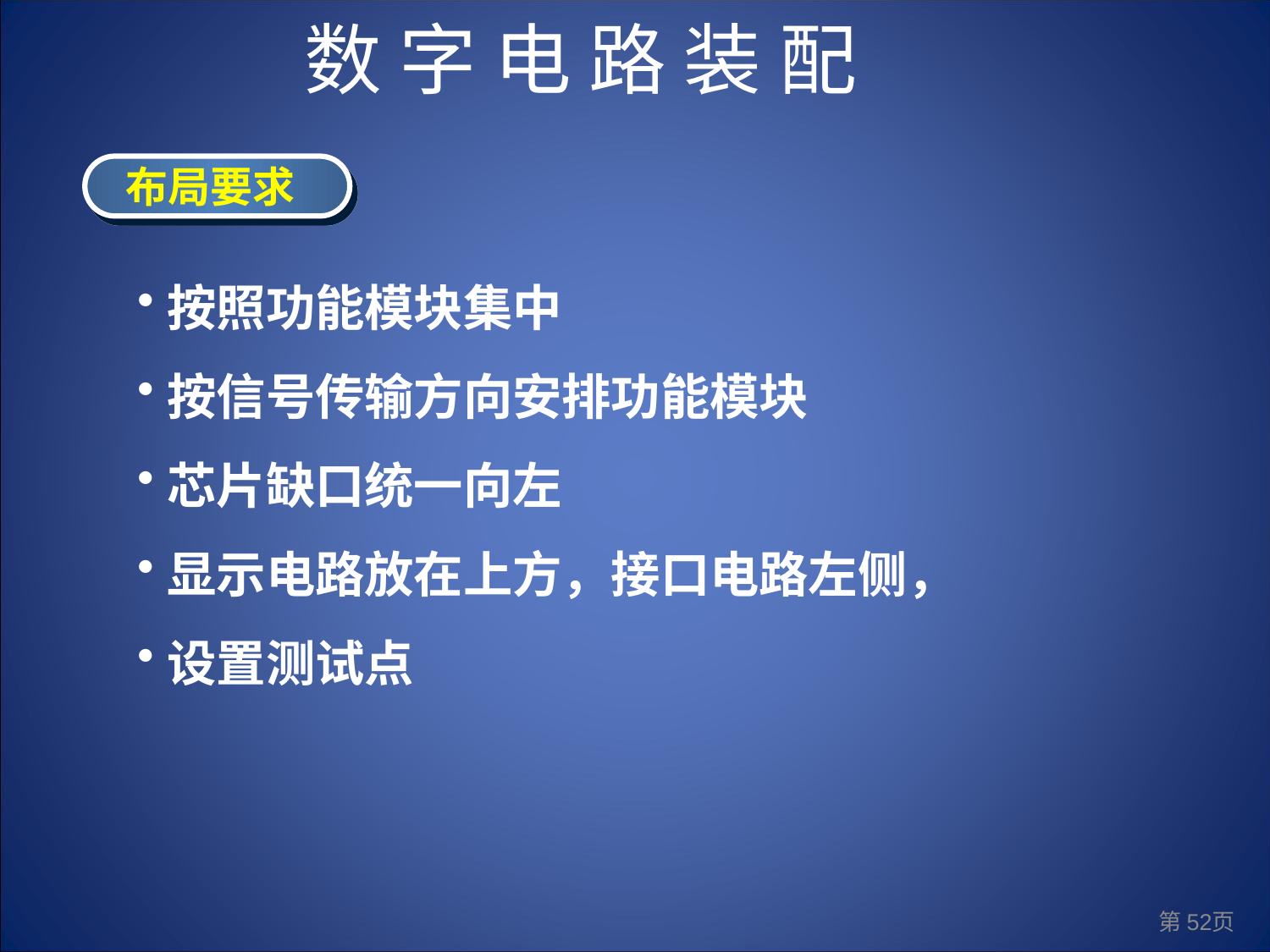

数 字 电 路 装 配
 布局要求
按照功能模块集中
按信号传输方向安排功能模块
芯片缺口统一向左
显示电路放在上方，接口电路左侧，
设置测试点